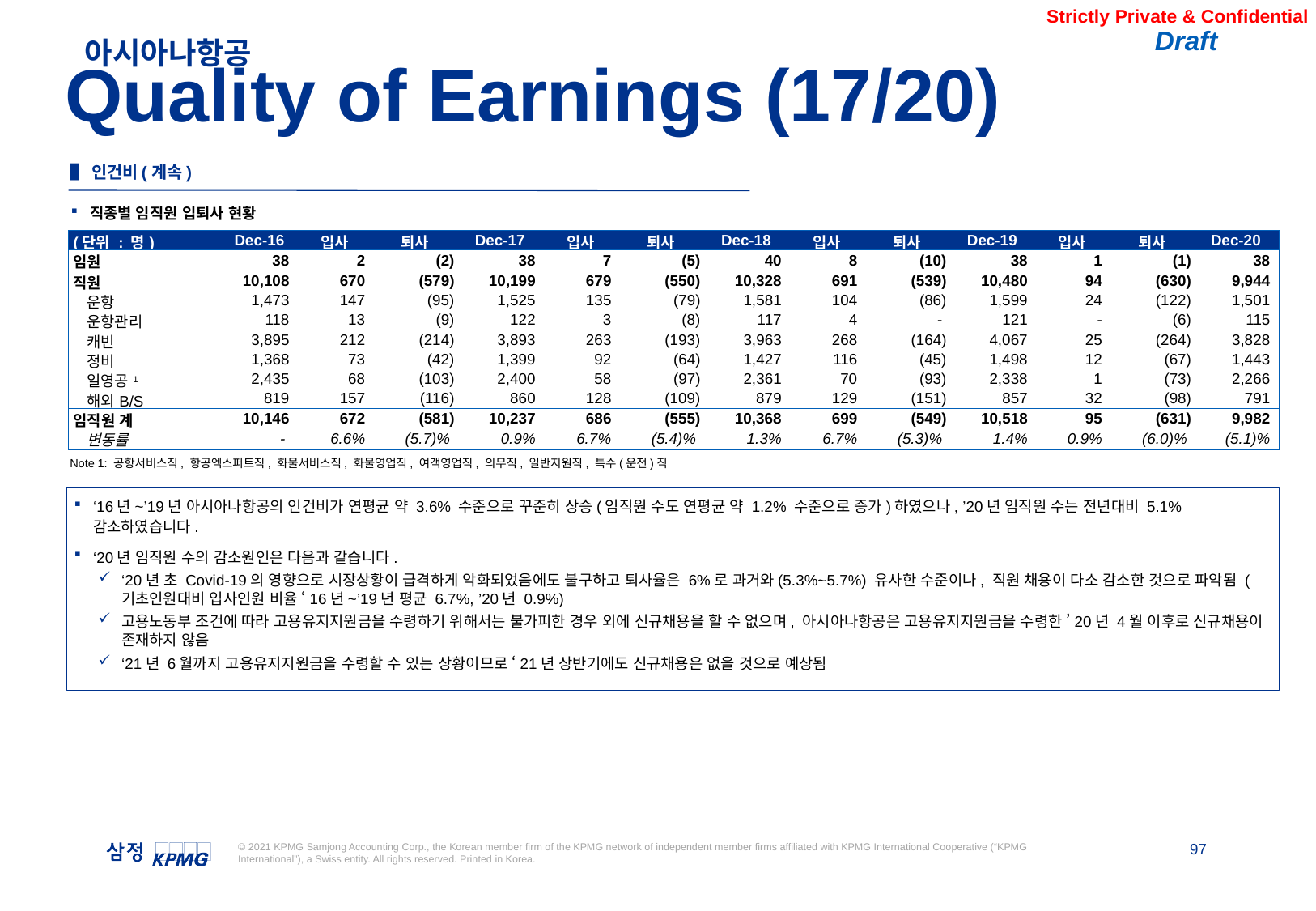

아시아나항공
Quality of Earnings (17/20)
▌인건비(계속)

직종별 임직원 입퇴사 현황

| (단위 : 명) | Dec-16 | 입사 | 퇴사 | Dec-17 | 입사 | 퇴사 | Dec-18 | 입사 | 퇴사 | Dec-19 | 입사 | 퇴사 | Dec-20 |
| --- | --- | --- | --- | --- | --- | --- | --- | --- | --- | --- | --- | --- | --- |
| 임원 | 38 | 2 | (2) | 38 | 7 | (5) | 40 | 8 | (10) | 38 | 1 | (1) | 38 |
| 직원 | 10,108 | 670 | (579) | 10,199 | 679 | (550) | 10,328 | 691 | (539) | 10,480 | 94 | (630) | 9,944 |
| 운항 | 1,473 | 147 | (95) | 1,525 | 135 | (79) | 1,581 | 104 | (86) | 1,599 | 24 | (122) | 1,501 |
| 운항관리 | 118 | 13 | (9) | 122 | 3 | (8) | 117 | 4 | - | 121 | - | (6) | 115 |
| 캐빈 | 3,895 | 212 | (214) | 3,893 | 263 | (193) | 3,963 | 268 | (164) | 4,067 | 25 | (264) | 3,828 |
| 정비 | 1,368 | 73 | (42) | 1,399 | 92 | (64) | 1,427 | 116 | (45) | 1,498 | 12 | (67) | 1,443 |
| 일영공1 | 2,435 | 68 | (103) | 2,400 | 58 | (97) | 2,361 | 70 | (93) | 2,338 | 1 | (73) | 2,266 |
| 해외B/S | 819 | 157 | (116) | 860 | 128 | (109) | 879 | 129 | (151) | 857 | 32 | (98) | 791 |
| 임직원 계 | 10,146 | 672 | (581) | 10,237 | 686 | (555) | 10,368 | 699 | (549) | 10,518 | 95 | (631) | 9,982 |
| 변동률 | - | 6.6% | (5.7)% | 0.9% | 6.7% | (5.4)% | 1.3% | 6.7% | (5.3)% | 1.4% | 0.9% | (6.0)% | (5.1)% |
Note 1: 공항서비스직, 항공엑스퍼트직, 화물서비스직, 화물영업직, 여객영업직, 의무직, 일반지원직, 특수(운전)직
‘16년~’19년 아시아나항공의 인건비가 연평균 약 3.6% 수준으로 꾸준히 상승(임직원 수도 연평균 약 1.2% 수준으로 증가)하였으나, ’20년 임직원 수는 전년대비 5.1% 감소하였습니다.
‘20년 임직원 수의 감소원인은 다음과 같습니다.
‘20년 초 Covid-19의 영향으로 시장상황이 급격하게 악화되었음에도 불구하고 퇴사율은 6%로 과거와(5.3%~5.7%) 유사한 수준이나, 직원 채용이 다소 감소한 것으로 파악됨 (기초인원대비 입사인원 비율 ‘16년~’19년 평균 6.7%, ’20년 0.9%)
고용노동부 조건에 따라 고용유지지원금을 수령하기 위해서는 불가피한 경우 외에 신규채용을 할 수 없으며, 아시아나항공은 고용유지지원금을 수령한 ’20년 4월 이후로 신규채용이 존재하지 않음
‘21년 6월까지 고용유지지원금을 수령할 수 있는 상황이므로 ‘21년 상반기에도 신규채용은 없을 것으로 예상됨